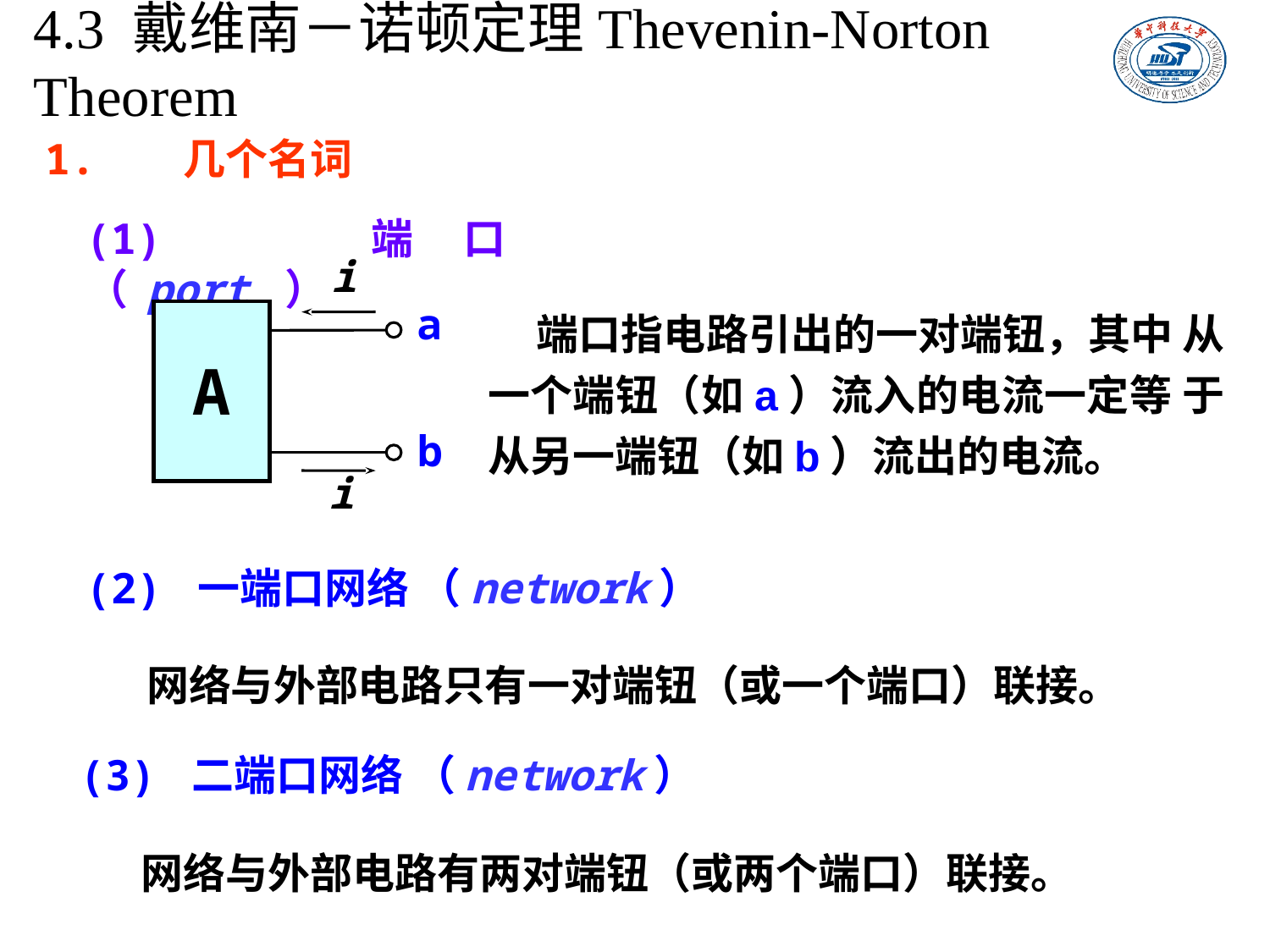

# 4.3 戴维南－诺顿定理Thevenin-Norton Theorem
1.   几个名词
(1)  端口（ port ）
i
a

A
b

i

    端口指电路引出的一对端钮，其中 从一个端钮（如a）流入的电流一定等 于从另一端钮（如b）流出的电流。
(2) 一端口网络 （network）
网络与外部电路只有一对端钮（或一个端口）联接。
(3) 二端口网络 （network）
网络与外部电路有两对端钮（或两个端口）联接。